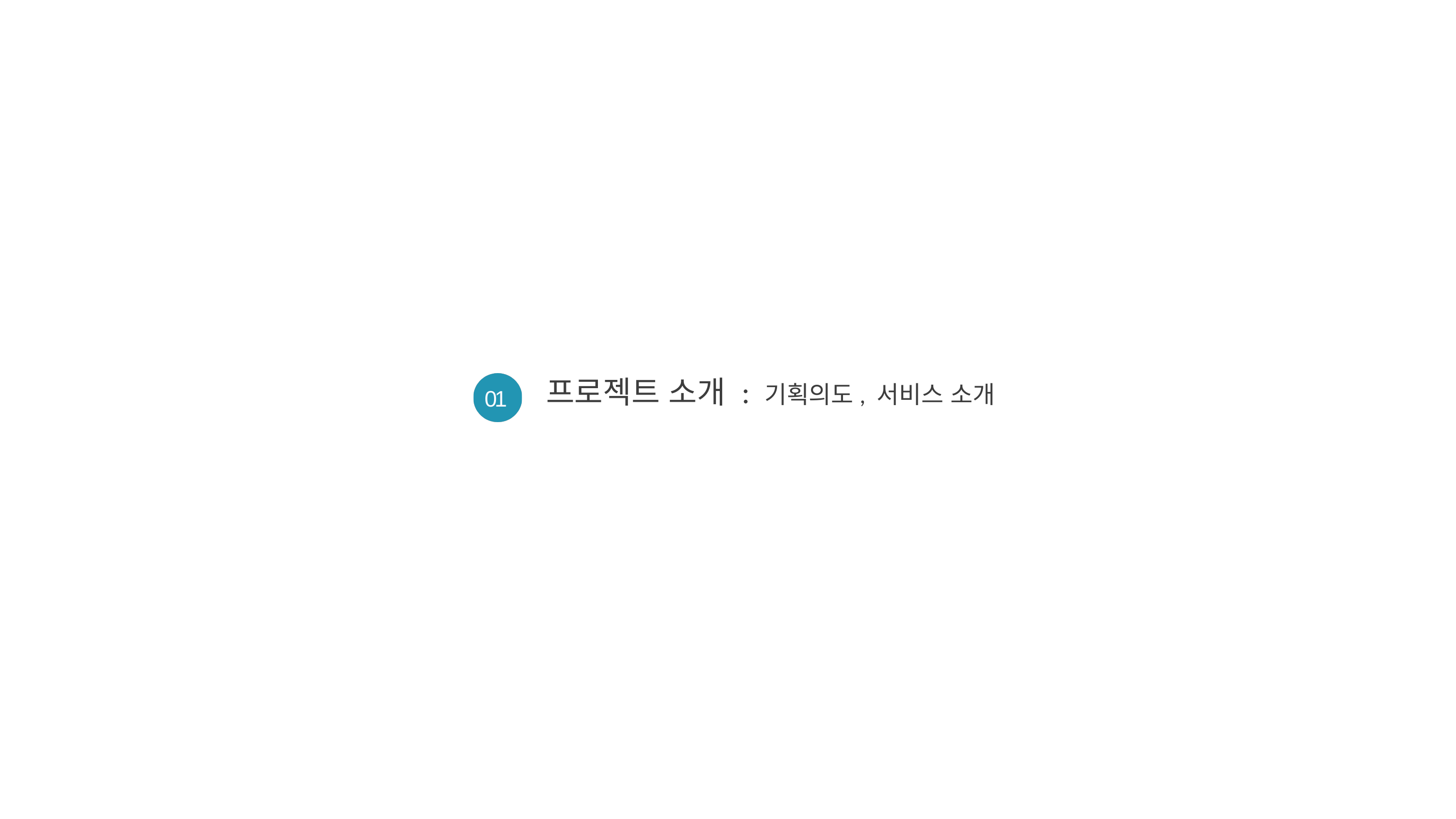

프로젝트 소개 : 기획의도, 서비스 소개

01